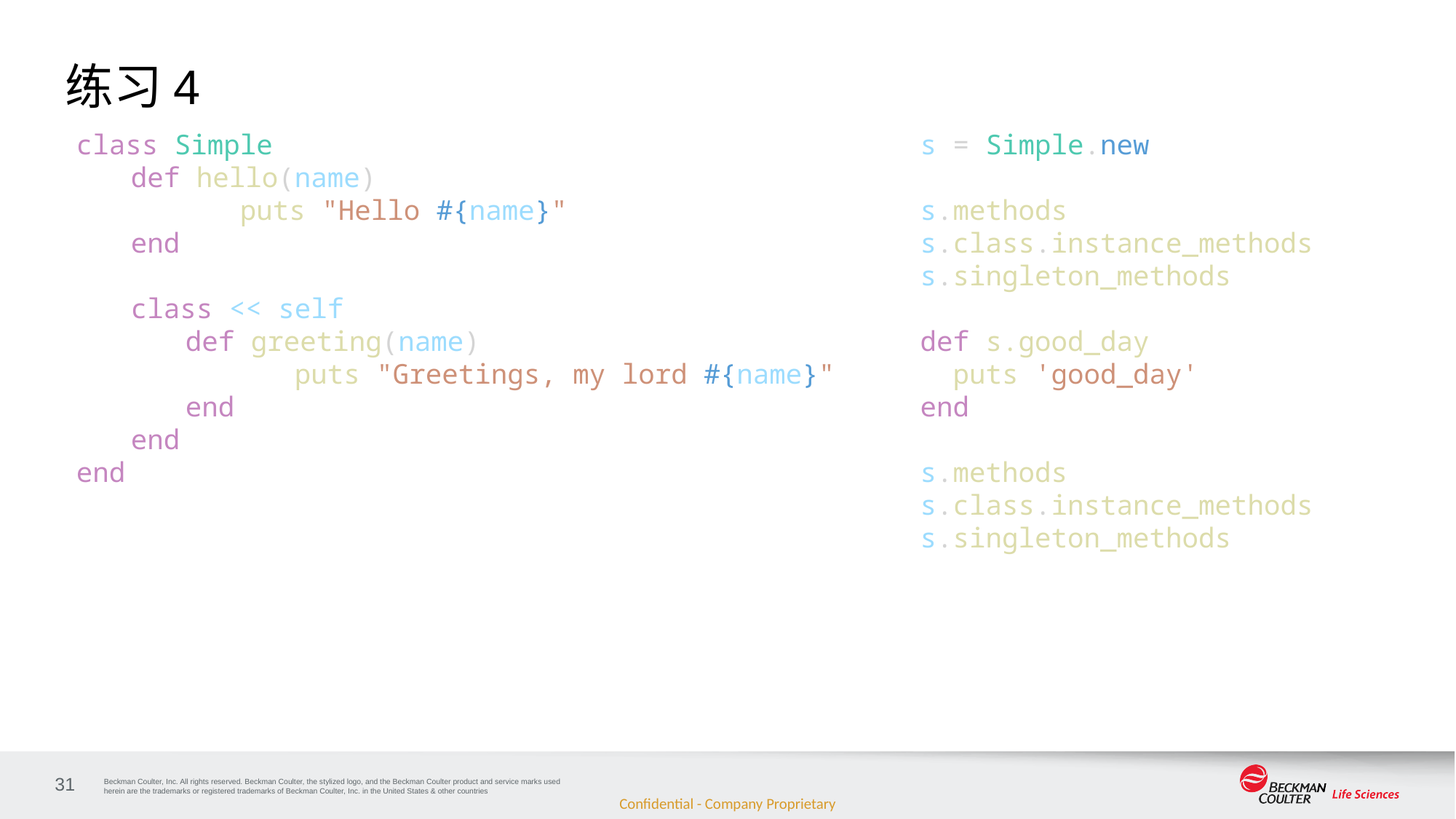

# 练习4
s = Simple.new
s.methods
s.class.instance_methods
s.singleton_methods
def s.good_day
  puts 'good_day'
end
s.methods
s.class.instance_methods
s.singleton_methods

class Simple
def hello(name)
	puts "Hello #{name}"
end
class << self
def greeting(name)
	puts "Greetings, my lord #{name}"
end
end
end